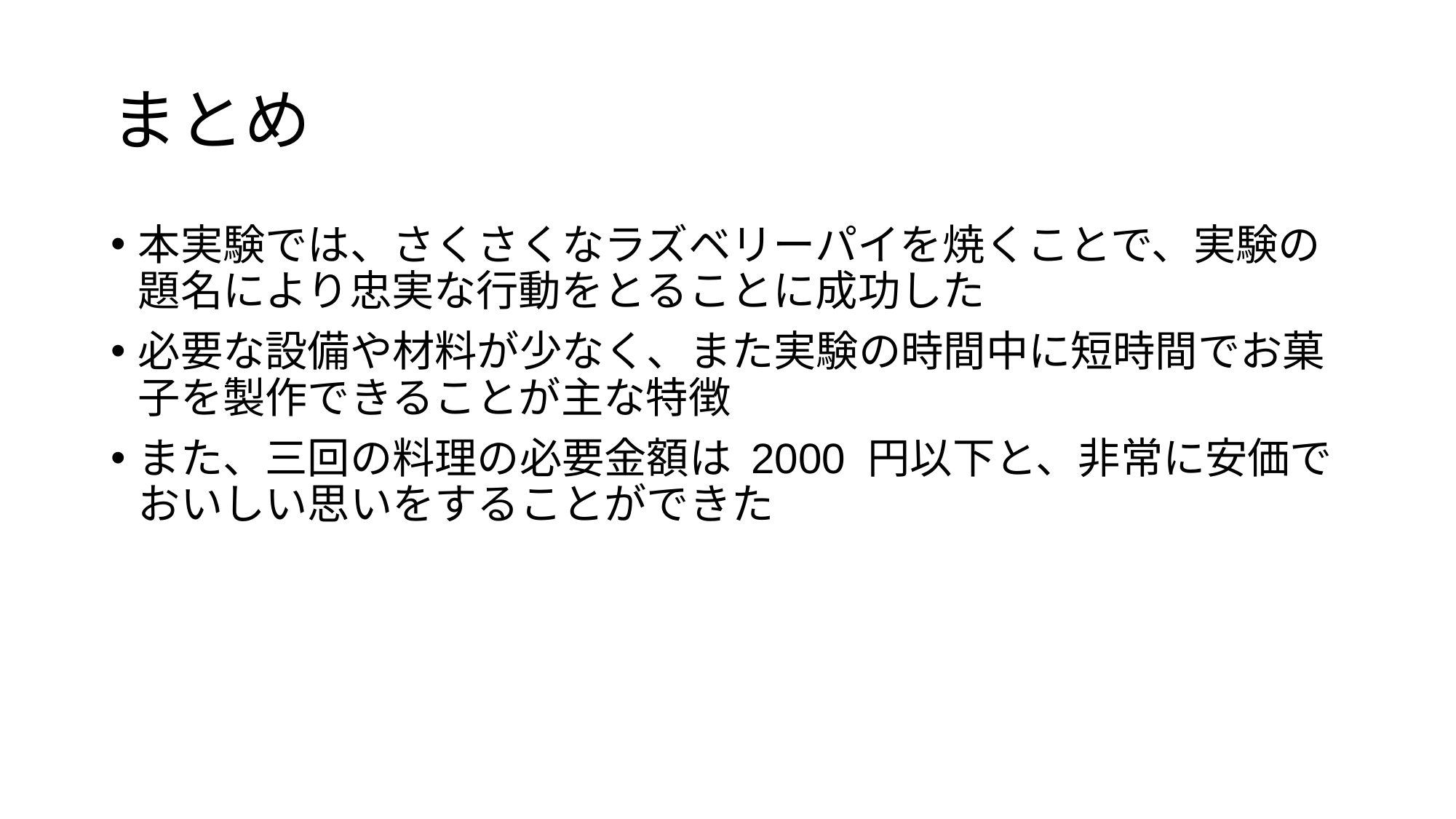

# まとめ
本実験では、さくさくなラズベリーパイを焼くことで、実験の題名により忠実な行動をとることに成功した
必要な設備や材料が少なく、また実験の時間中に短時間でお菓子を製作できることが主な特徴
また、三回の料理の必要金額は 2000 円以下と、非常に安価でおいしい思いをすることができた